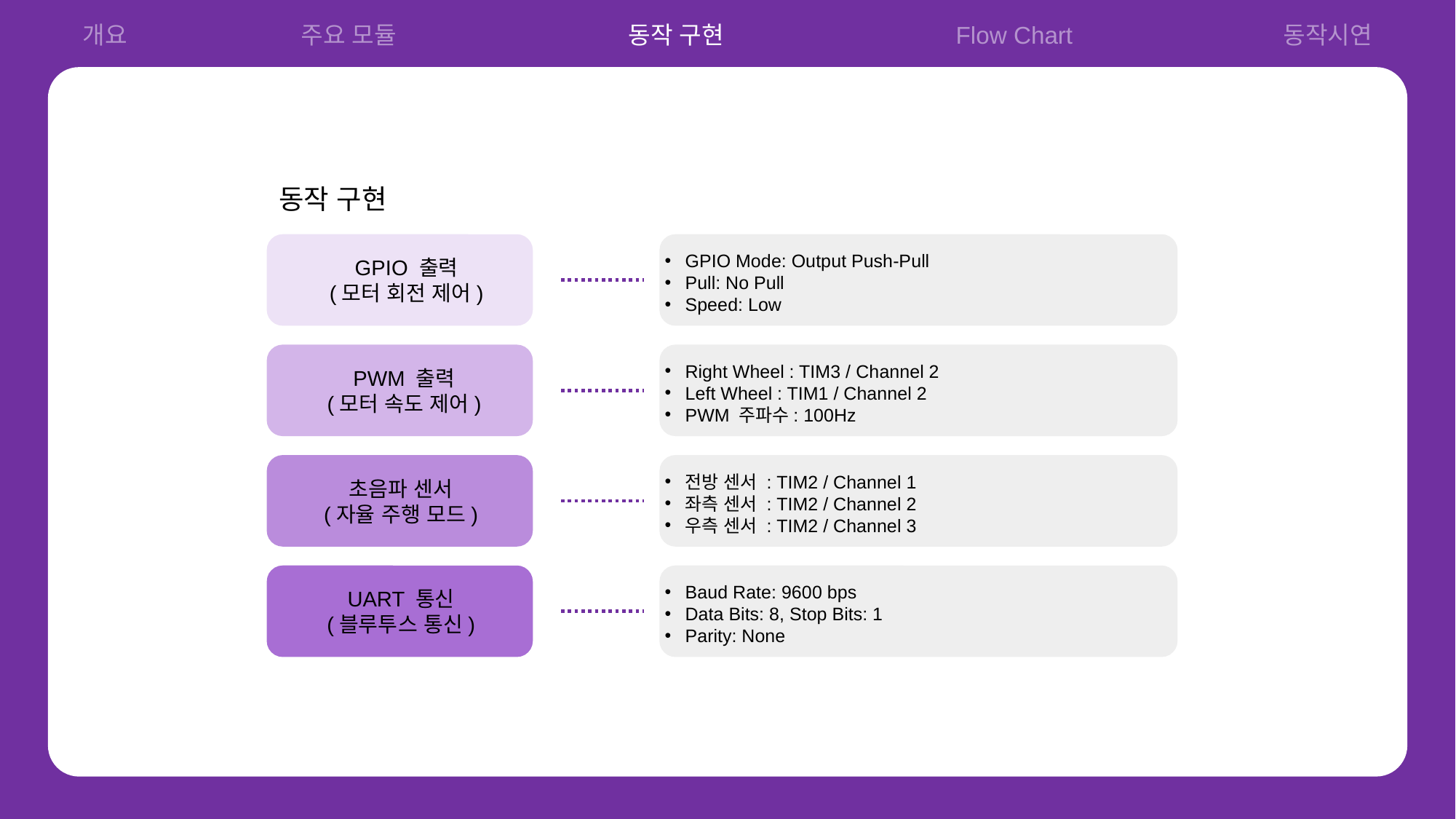

개요		주요 모듈			동작 구현			Flow Chart		동작시연

동작 구현

GPIO Mode: Output Push-Pull
Pull: No Pull
Speed: Low
GPIO 출력
(모터 회전 제어)

Right Wheel : TIM3 / Channel 2
Left Wheel : TIM1 / Channel 2
PWM 주파수: 100Hz
PWM 출력
(모터 속도 제어)

전방 센서 : TIM2 / Channel 1
좌측 센서 : TIM2 / Channel 2
우측 센서 : TIM2 / Channel 3
초음파 센서
(자율 주행 모드)

Baud Rate: 9600 bps
Data Bits: 8, Stop Bits: 1
Parity: None
UART 통신
(블루투스 통신)